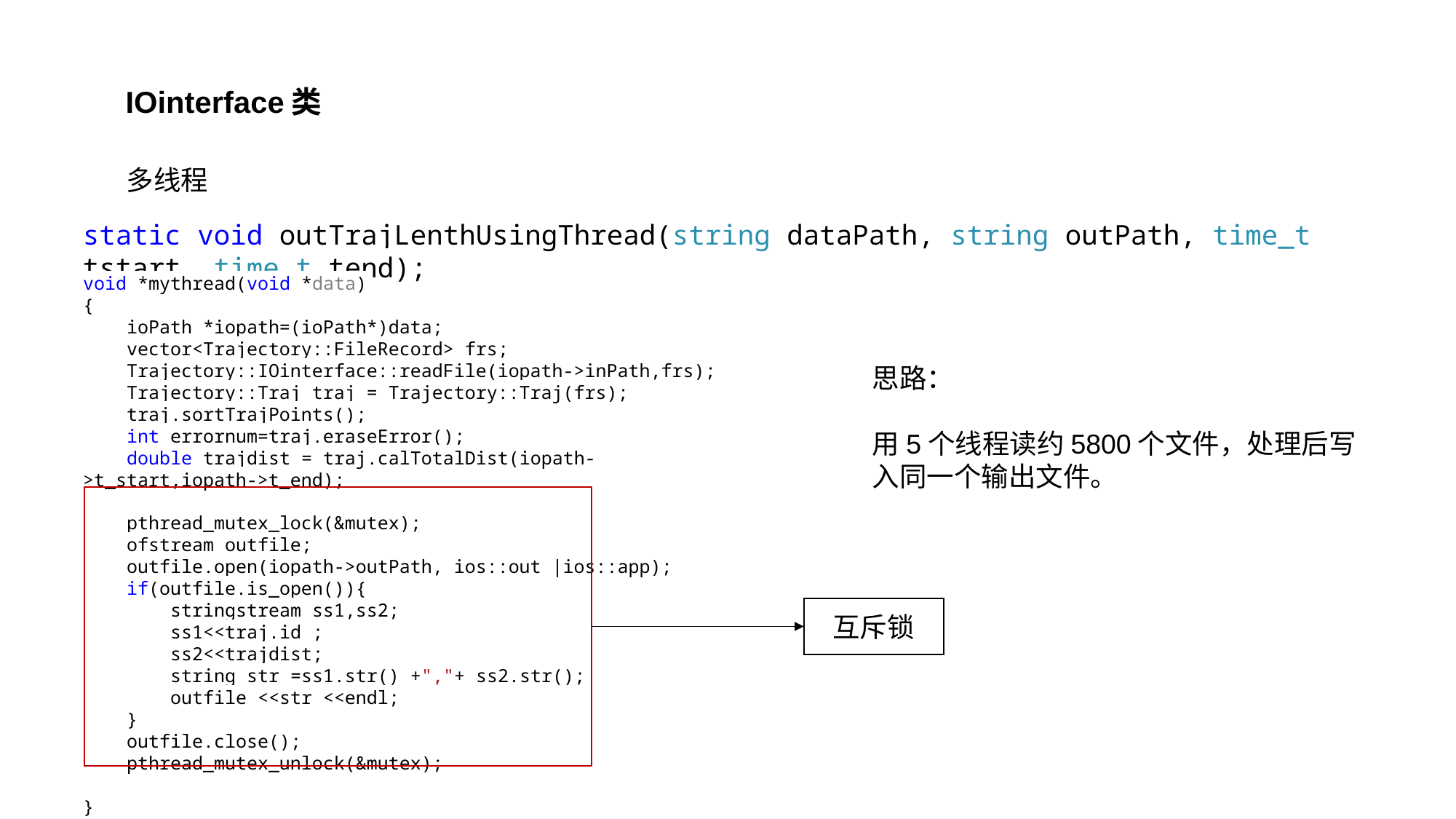

IOinterface类
多线程
static void outTrajLenthUsingThread(string dataPath, string outPath, time_t tstart, time_t tend);
void *mythread(void *data)
{
    ioPath *iopath=(ioPath*)data;
    vector<Trajectory::FileRecord> frs;
    Trajectory::IOinterface::readFile(iopath->inPath,frs);
    Trajectory::Traj traj = Trajectory::Traj(frs);
    traj.sortTrajPoints();
    int errornum=traj.eraseError();
    double trajdist = traj.calTotalDist(iopath->t_start,iopath->t_end);

    pthread_mutex_lock(&mutex);
    ofstream outfile;
    outfile.open(iopath->outPath, ios::out |ios::app);
    if(outfile.is_open()){
        stringstream ss1,ss2;
        ss1<<traj.id ;
        ss2<<trajdist;
        string str =ss1.str() +","+ ss2.str();
        outfile <<str <<endl;
    }
    outfile.close();
    pthread_mutex_unlock(&mutex);

}
思路：

用5个线程读约5800个文件，处理后写入同一个输出文件。

互斥锁